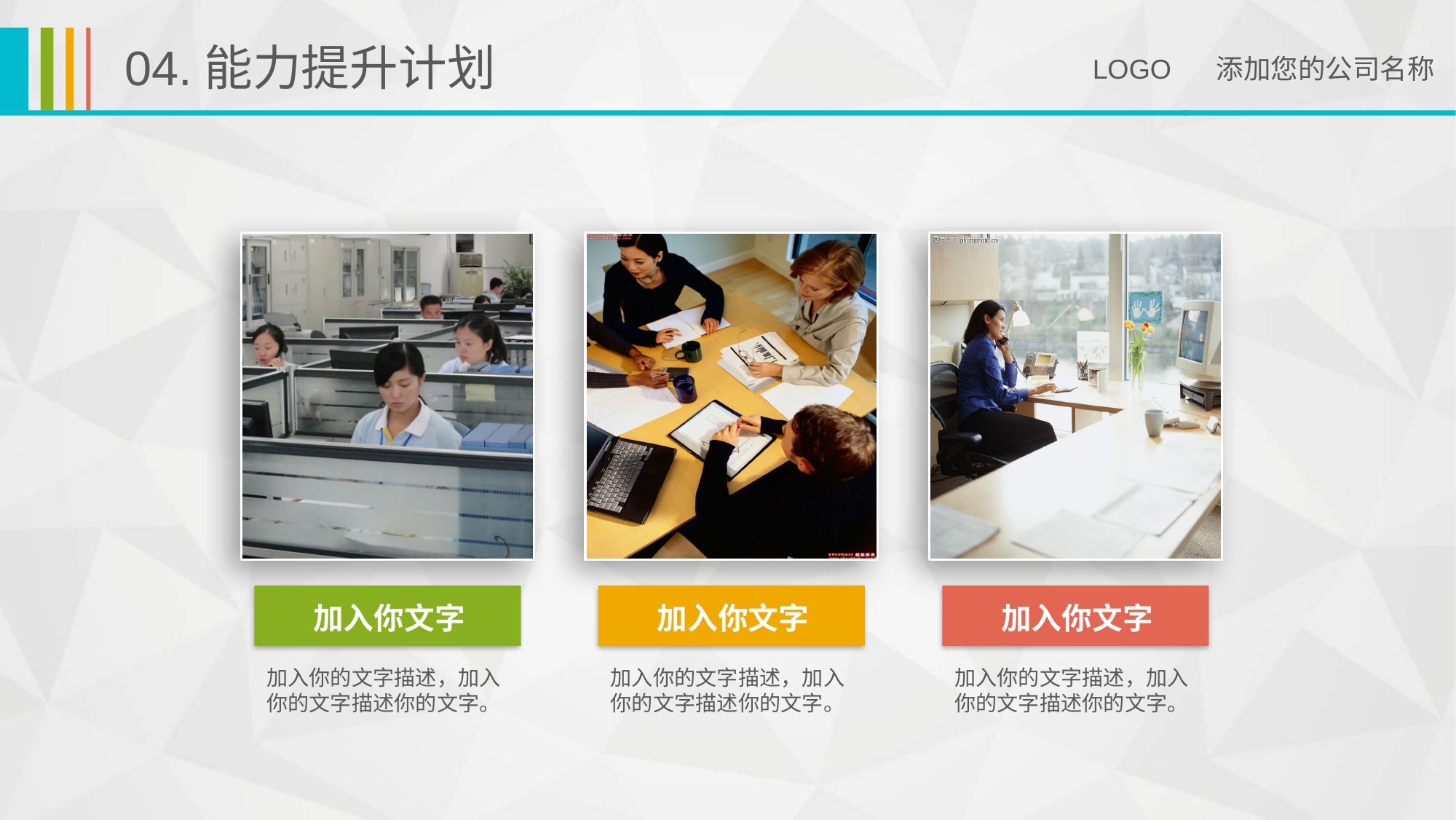

04.能力提升计划
LOGO     添加您的公司名称

加入你文字
加入你文字
加入你文字
加入你的文字描述，加入你的文字描述你的文字。
加入你的文字描述，加入你的文字描述你的文字。
加入你的文字描述，加入你的文字描述你的文字。